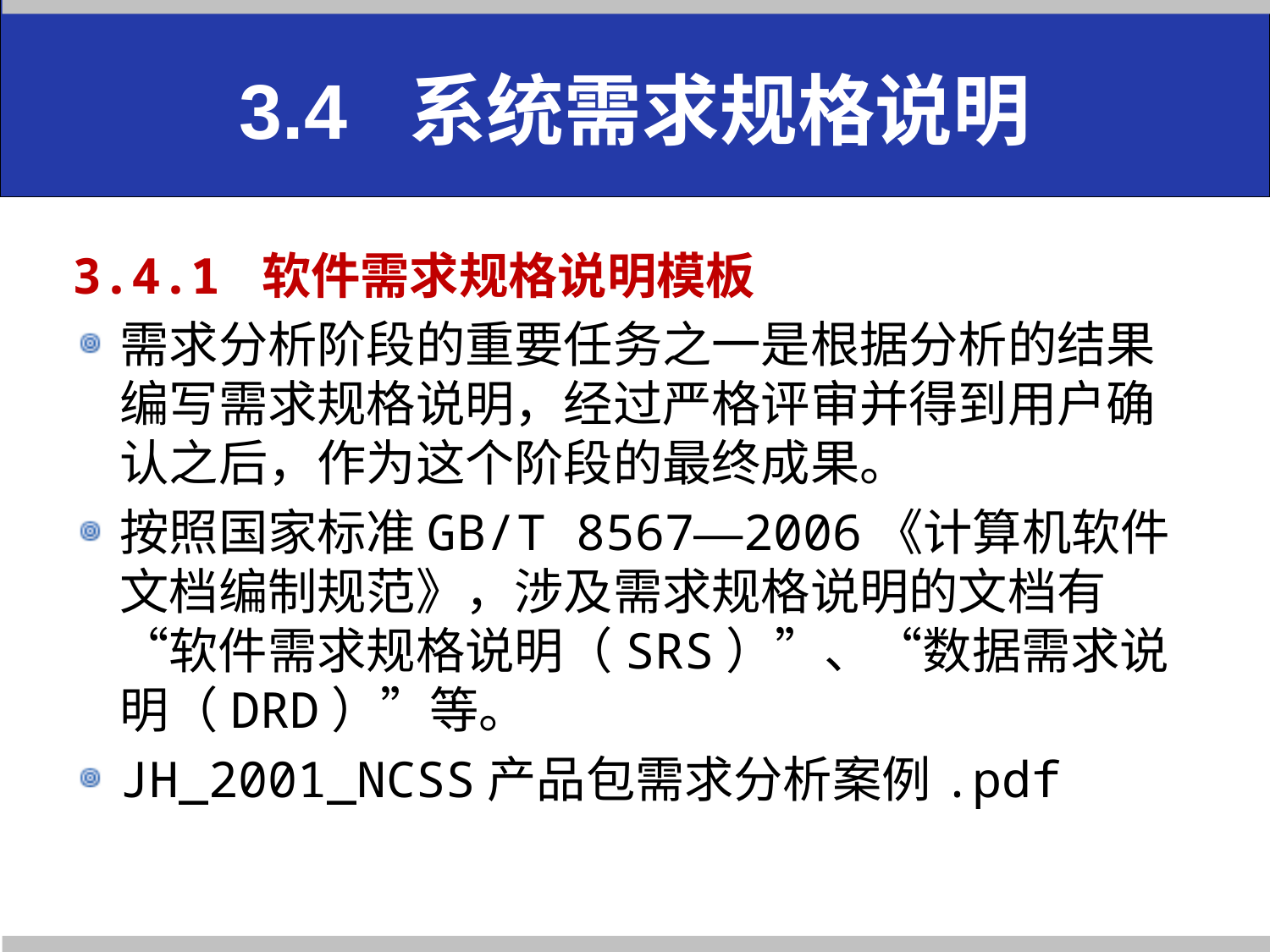

# 3.4  系统需求规格说明
3.4.1 软件需求规格说明模板
需求分析阶段的重要任务之一是根据分析的结果编写需求规格说明，经过严格评审并得到用户确认之后，作为这个阶段的最终成果。
按照国家标准GB/T 8567—2006《计算机软件文档编制规范》，涉及需求规格说明的文档有“软件需求规格说明（SRS）”、“数据需求说明（DRD）”等。
JH_2001_NCSS产品包需求分析案例.pdf